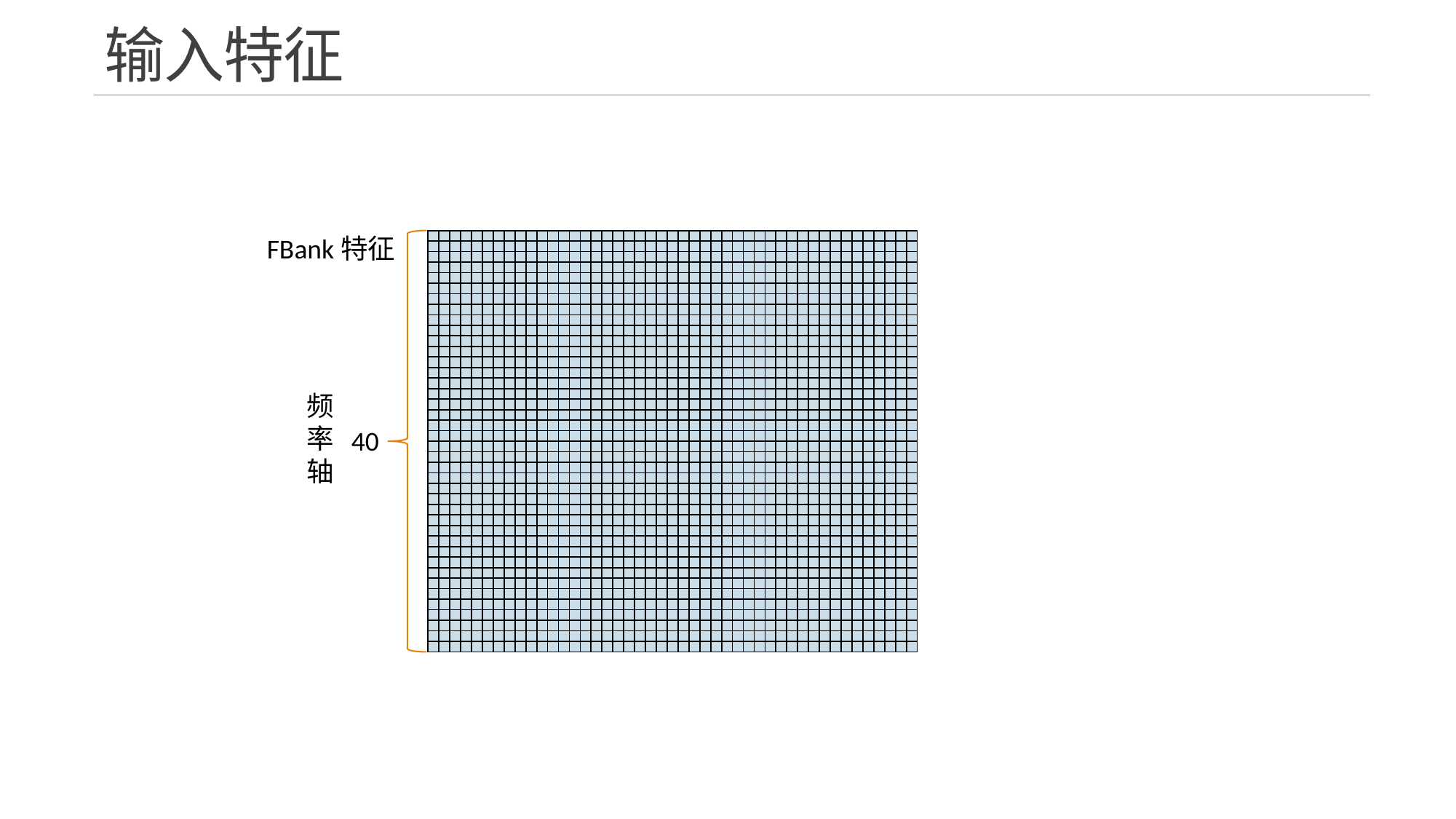

# 输入特征
FBank特征

|  |  |  |  |  |  |  |  |  |  |  |  |  |  |  |  |  |  |  |  |  |  |  |  |  |  |  |  |  |  |  |  |  |  |  |  |  |  |  |  |  |  |  |  |  |
| --- | --- | --- | --- | --- | --- | --- | --- | --- | --- | --- | --- | --- | --- | --- | --- | --- | --- | --- | --- | --- | --- | --- | --- | --- | --- | --- | --- | --- | --- | --- | --- | --- | --- | --- | --- | --- | --- | --- | --- | --- | --- | --- | --- | --- |
|  |  |  |  |  |  |  |  |  |  |  |  |  |  |  |  |  |  |  |  |  |  |  |  |  |  |  |  |  |  |  |  |  |  |  |  |  |  |  |  |  |  |  |  |  |
|  |  |  |  |  |  |  |  |  |  |  |  |  |  |  |  |  |  |  |  |  |  |  |  |  |  |  |  |  |  |  |  |  |  |  |  |  |  |  |  |  |  |  |  |  |
|  |  |  |  |  |  |  |  |  |  |  |  |  |  |  |  |  |  |  |  |  |  |  |  |  |  |  |  |  |  |  |  |  |  |  |  |  |  |  |  |  |  |  |  |  |
|  |  |  |  |  |  |  |  |  |  |  |  |  |  |  |  |  |  |  |  |  |  |  |  |  |  |  |  |  |  |  |  |  |  |  |  |  |  |  |  |  |  |  |  |  |
|  |  |  |  |  |  |  |  |  |  |  |  |  |  |  |  |  |  |  |  |  |  |  |  |  |  |  |  |  |  |  |  |  |  |  |  |  |  |  |  |  |  |  |  |  |
|  |  |  |  |  |  |  |  |  |  |  |  |  |  |  |  |  |  |  |  |  |  |  |  |  |  |  |  |  |  |  |  |  |  |  |  |  |  |  |  |  |  |  |  |  |
|  |  |  |  |  |  |  |  |  |  |  |  |  |  |  |  |  |  |  |  |  |  |  |  |  |  |  |  |  |  |  |  |  |  |  |  |  |  |  |  |  |  |  |  |  |
|  |  |  |  |  |  |  |  |  |  |  |  |  |  |  |  |  |  |  |  |  |  |  |  |  |  |  |  |  |  |  |  |  |  |  |  |  |  |  |  |  |  |  |  |  |
|  |  |  |  |  |  |  |  |  |  |  |  |  |  |  |  |  |  |  |  |  |  |  |  |  |  |  |  |  |  |  |  |  |  |  |  |  |  |  |  |  |  |  |  |  |
|  |  |  |  |  |  |  |  |  |  |  |  |  |  |  |  |  |  |  |  |  |  |  |  |  |  |  |  |  |  |  |  |  |  |  |  |  |  |  |  |  |  |  |  |  |
|  |  |  |  |  |  |  |  |  |  |  |  |  |  |  |  |  |  |  |  |  |  |  |  |  |  |  |  |  |  |  |  |  |  |  |  |  |  |  |  |  |  |  |  |  |
|  |  |  |  |  |  |  |  |  |  |  |  |  |  |  |  |  |  |  |  |  |  |  |  |  |  |  |  |  |  |  |  |  |  |  |  |  |  |  |  |  |  |  |  |  |
|  |  |  |  |  |  |  |  |  |  |  |  |  |  |  |  |  |  |  |  |  |  |  |  |  |  |  |  |  |  |  |  |  |  |  |  |  |  |  |  |  |  |  |  |  |
|  |  |  |  |  |  |  |  |  |  |  |  |  |  |  |  |  |  |  |  |  |  |  |  |  |  |  |  |  |  |  |  |  |  |  |  |  |  |  |  |  |  |  |  |  |
|  |  |  |  |  |  |  |  |  |  |  |  |  |  |  |  |  |  |  |  |  |  |  |  |  |  |  |  |  |  |  |  |  |  |  |  |  |  |  |  |  |  |  |  |  |
|  |  |  |  |  |  |  |  |  |  |  |  |  |  |  |  |  |  |  |  |  |  |  |  |  |  |  |  |  |  |  |  |  |  |  |  |  |  |  |  |  |  |  |  |  |
|  |  |  |  |  |  |  |  |  |  |  |  |  |  |  |  |  |  |  |  |  |  |  |  |  |  |  |  |  |  |  |  |  |  |  |  |  |  |  |  |  |  |  |  |  |
|  |  |  |  |  |  |  |  |  |  |  |  |  |  |  |  |  |  |  |  |  |  |  |  |  |  |  |  |  |  |  |  |  |  |  |  |  |  |  |  |  |  |  |  |  |
|  |  |  |  |  |  |  |  |  |  |  |  |  |  |  |  |  |  |  |  |  |  |  |  |  |  |  |  |  |  |  |  |  |  |  |  |  |  |  |  |  |  |  |  |  |
|  |  |  |  |  |  |  |  |  |  |  |  |  |  |  |  |  |  |  |  |  |  |  |  |  |  |  |  |  |  |  |  |  |  |  |  |  |  |  |  |  |  |  |  |  |
|  |  |  |  |  |  |  |  |  |  |  |  |  |  |  |  |  |  |  |  |  |  |  |  |  |  |  |  |  |  |  |  |  |  |  |  |  |  |  |  |  |  |  |  |  |
|  |  |  |  |  |  |  |  |  |  |  |  |  |  |  |  |  |  |  |  |  |  |  |  |  |  |  |  |  |  |  |  |  |  |  |  |  |  |  |  |  |  |  |  |  |
|  |  |  |  |  |  |  |  |  |  |  |  |  |  |  |  |  |  |  |  |  |  |  |  |  |  |  |  |  |  |  |  |  |  |  |  |  |  |  |  |  |  |  |  |  |
|  |  |  |  |  |  |  |  |  |  |  |  |  |  |  |  |  |  |  |  |  |  |  |  |  |  |  |  |  |  |  |  |  |  |  |  |  |  |  |  |  |  |  |  |  |
|  |  |  |  |  |  |  |  |  |  |  |  |  |  |  |  |  |  |  |  |  |  |  |  |  |  |  |  |  |  |  |  |  |  |  |  |  |  |  |  |  |  |  |  |  |
|  |  |  |  |  |  |  |  |  |  |  |  |  |  |  |  |  |  |  |  |  |  |  |  |  |  |  |  |  |  |  |  |  |  |  |  |  |  |  |  |  |  |  |  |  |
|  |  |  |  |  |  |  |  |  |  |  |  |  |  |  |  |  |  |  |  |  |  |  |  |  |  |  |  |  |  |  |  |  |  |  |  |  |  |  |  |  |  |  |  |  |
|  |  |  |  |  |  |  |  |  |  |  |  |  |  |  |  |  |  |  |  |  |  |  |  |  |  |  |  |  |  |  |  |  |  |  |  |  |  |  |  |  |  |  |  |  |
|  |  |  |  |  |  |  |  |  |  |  |  |  |  |  |  |  |  |  |  |  |  |  |  |  |  |  |  |  |  |  |  |  |  |  |  |  |  |  |  |  |  |  |  |  |
|  |  |  |  |  |  |  |  |  |  |  |  |  |  |  |  |  |  |  |  |  |  |  |  |  |  |  |  |  |  |  |  |  |  |  |  |  |  |  |  |  |  |  |  |  |
|  |  |  |  |  |  |  |  |  |  |  |  |  |  |  |  |  |  |  |  |  |  |  |  |  |  |  |  |  |  |  |  |  |  |  |  |  |  |  |  |  |  |  |  |  |
|  |  |  |  |  |  |  |  |  |  |  |  |  |  |  |  |  |  |  |  |  |  |  |  |  |  |  |  |  |  |  |  |  |  |  |  |  |  |  |  |  |  |  |  |  |
|  |  |  |  |  |  |  |  |  |  |  |  |  |  |  |  |  |  |  |  |  |  |  |  |  |  |  |  |  |  |  |  |  |  |  |  |  |  |  |  |  |  |  |  |  |
|  |  |  |  |  |  |  |  |  |  |  |  |  |  |  |  |  |  |  |  |  |  |  |  |  |  |  |  |  |  |  |  |  |  |  |  |  |  |  |  |  |  |  |  |  |
|  |  |  |  |  |  |  |  |  |  |  |  |  |  |  |  |  |  |  |  |  |  |  |  |  |  |  |  |  |  |  |  |  |  |  |  |  |  |  |  |  |  |  |  |  |
|  |  |  |  |  |  |  |  |  |  |  |  |  |  |  |  |  |  |  |  |  |  |  |  |  |  |  |  |  |  |  |  |  |  |  |  |  |  |  |  |  |  |  |  |  |
|  |  |  |  |  |  |  |  |  |  |  |  |  |  |  |  |  |  |  |  |  |  |  |  |  |  |  |  |  |  |  |  |  |  |  |  |  |  |  |  |  |  |  |  |  |
|  |  |  |  |  |  |  |  |  |  |  |  |  |  |  |  |  |  |  |  |  |  |  |  |  |  |  |  |  |  |  |  |  |  |  |  |  |  |  |  |  |  |  |  |  |
|  |  |  |  |  |  |  |  |  |  |  |  |  |  |  |  |  |  |  |  |  |  |  |  |  |  |  |  |  |  |  |  |  |  |  |  |  |  |  |  |  |  |  |  |  |
频
率
轴
40